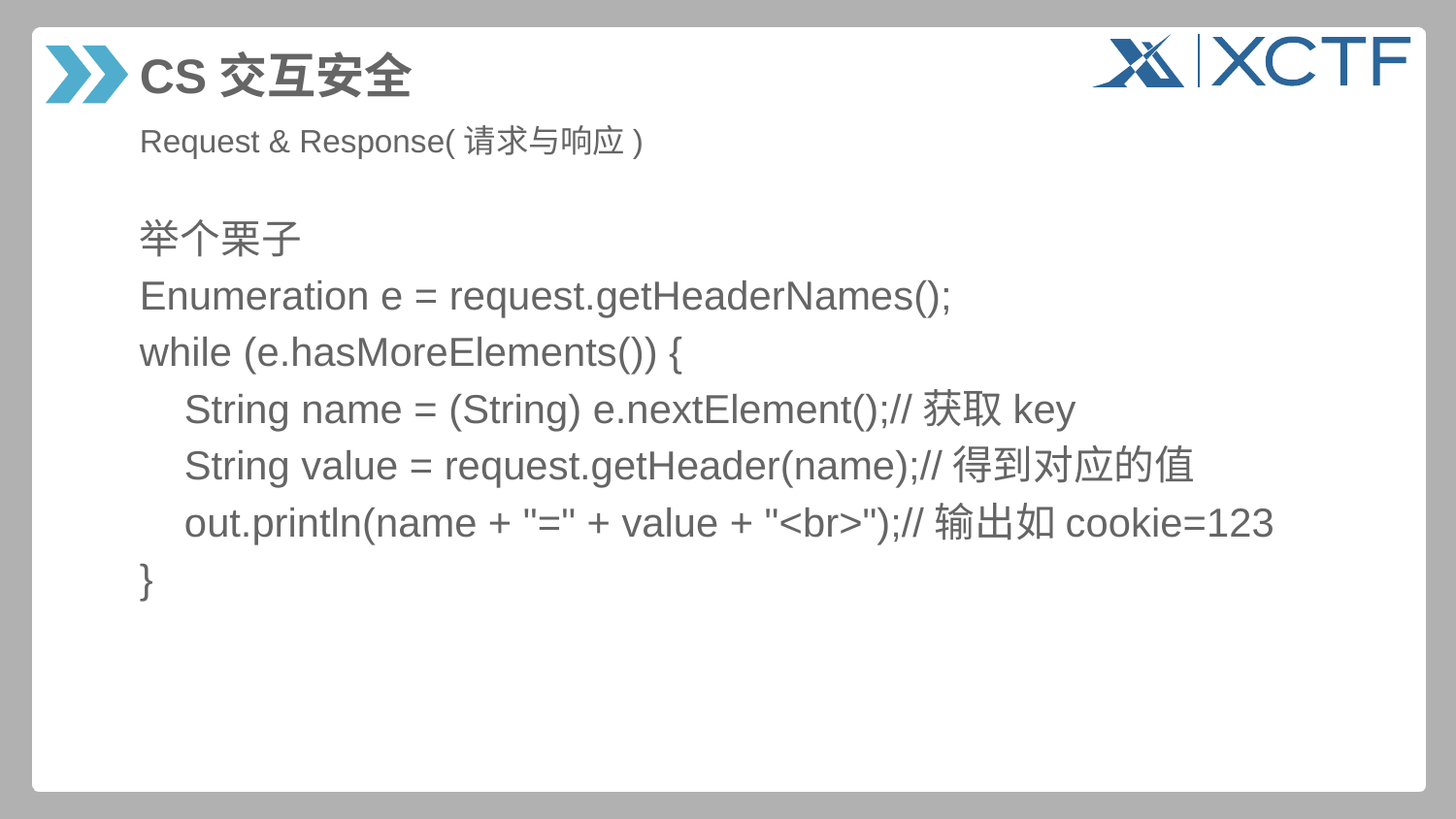

# CS交互安全
Request & Response(请求与响应)

举个栗子
Enumeration e = request.getHeaderNames();
while (e.hasMoreElements()) {
    String name = (String) e.nextElement();//获取key
    String value = request.getHeader(name);//得到对应的值
    out.println(name + "=" + value + "<br>");//输出如cookie=123
}